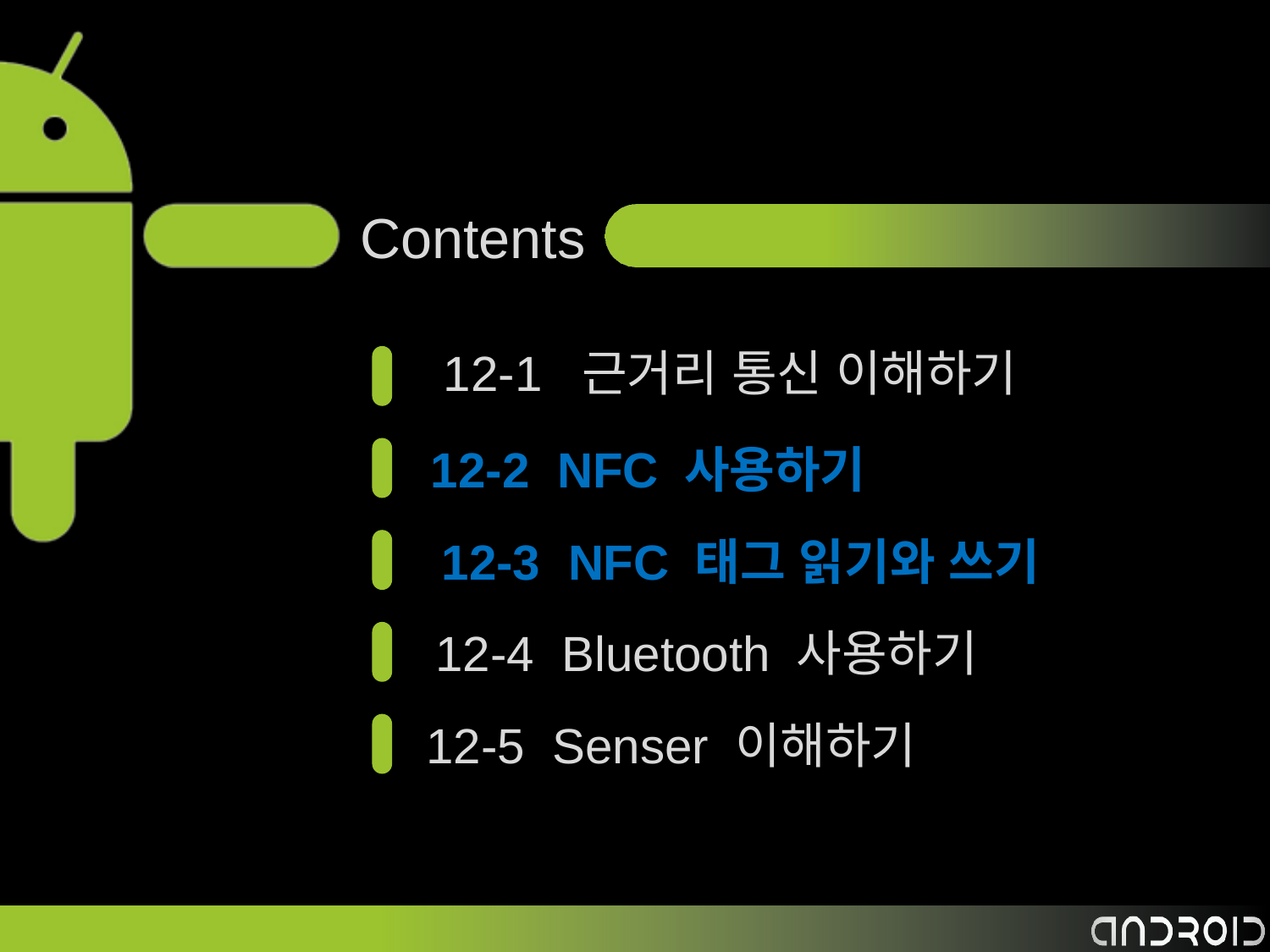

12-1  근거리 통신 이해하기

12-2  NFC 사용하기

12-3  NFC 태그 읽기와 쓰기

12-4  Bluetooth 사용하기

12-5  Senser 이해하기